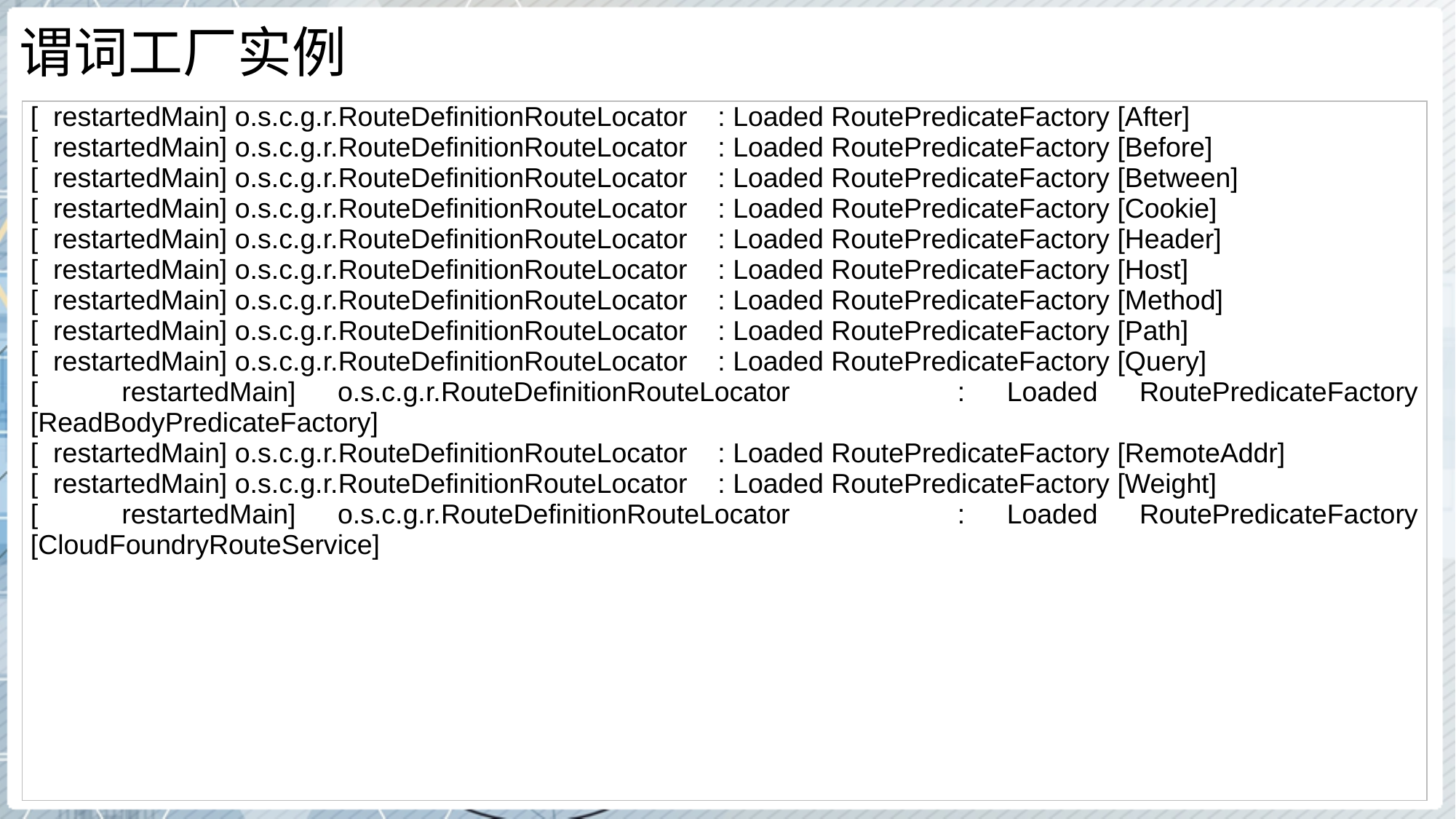

# 谓词工厂实例
| [ restartedMain] o.s.c.g.r.RouteDefinitionRouteLocator : Loaded RoutePredicateFactory [After] [ restartedMain] o.s.c.g.r.RouteDefinitionRouteLocator : Loaded RoutePredicateFactory [Before] [ restartedMain] o.s.c.g.r.RouteDefinitionRouteLocator : Loaded RoutePredicateFactory [Between] [ restartedMain] o.s.c.g.r.RouteDefinitionRouteLocator : Loaded RoutePredicateFactory [Cookie] [ restartedMain] o.s.c.g.r.RouteDefinitionRouteLocator : Loaded RoutePredicateFactory [Header] [ restartedMain] o.s.c.g.r.RouteDefinitionRouteLocator : Loaded RoutePredicateFactory [Host] [ restartedMain] o.s.c.g.r.RouteDefinitionRouteLocator : Loaded RoutePredicateFactory [Method] [ restartedMain] o.s.c.g.r.RouteDefinitionRouteLocator : Loaded RoutePredicateFactory [Path] [ restartedMain] o.s.c.g.r.RouteDefinitionRouteLocator : Loaded RoutePredicateFactory [Query] [ restartedMain] o.s.c.g.r.RouteDefinitionRouteLocator : Loaded RoutePredicateFactory [ReadBodyPredicateFactory] [ restartedMain] o.s.c.g.r.RouteDefinitionRouteLocator : Loaded RoutePredicateFactory [RemoteAddr] [ restartedMain] o.s.c.g.r.RouteDefinitionRouteLocator : Loaded RoutePredicateFactory [Weight] [ restartedMain] o.s.c.g.r.RouteDefinitionRouteLocator : Loaded RoutePredicateFactory [CloudFoundryRouteService] |
| --- |